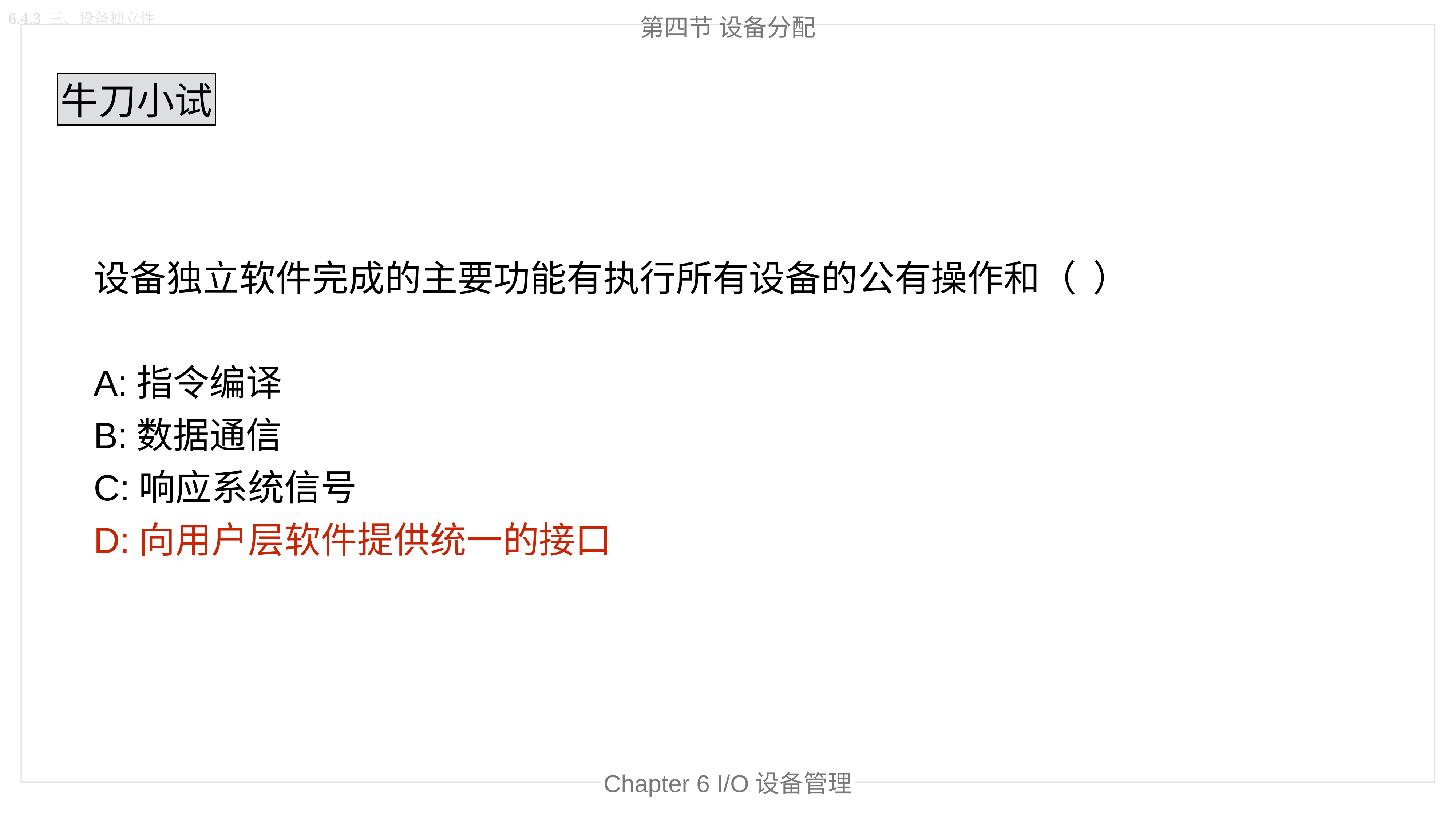

6.4.3 三、设备独立性
第四节 设备分配

牛刀小试
设备独立软件完成的主要功能有执行所有设备的公有操作和（  ）

A:指令编译
B:数据通信
C:响应系统信号
D:向用户层软件提供统一的接口
Chapter 6 I/O设备管理